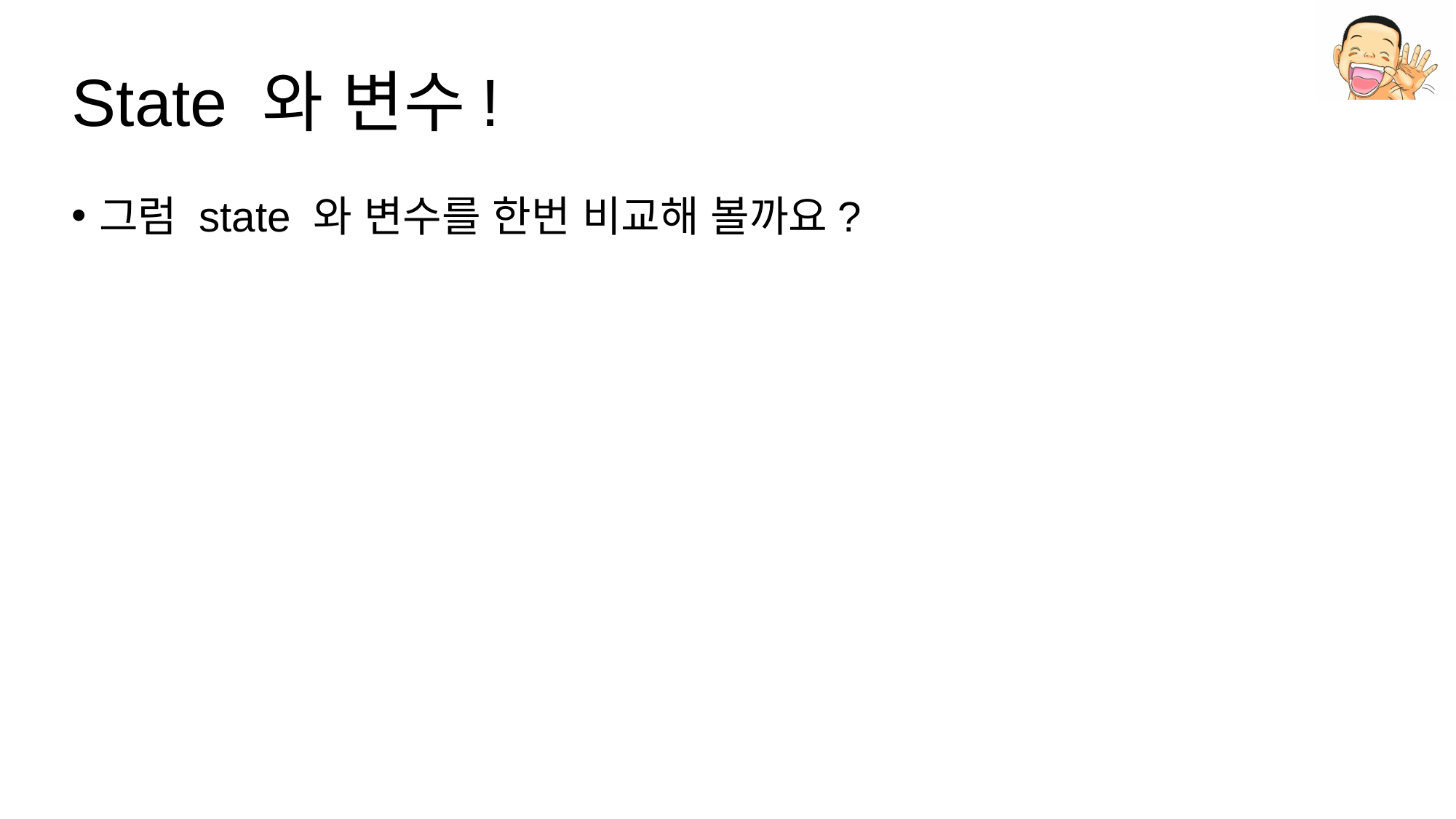

# State 와 변수!
그럼 state 와 변수를 한번 비교해 볼까요?